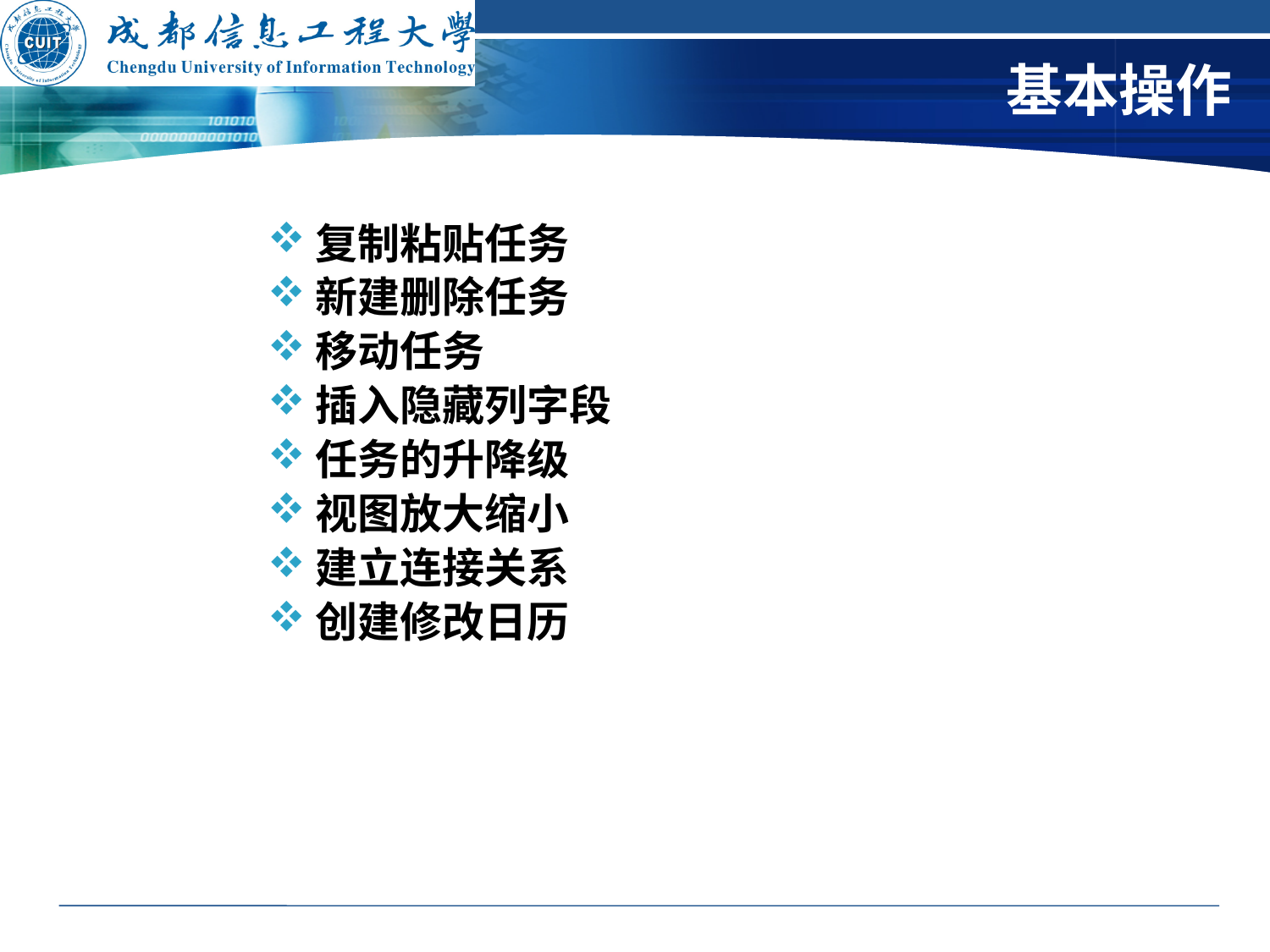

# 基本操作
复制粘贴任务
新建删除任务
移动任务
插入隐藏列字段
任务的升降级
视图放大缩小
建立连接关系
创建修改日历